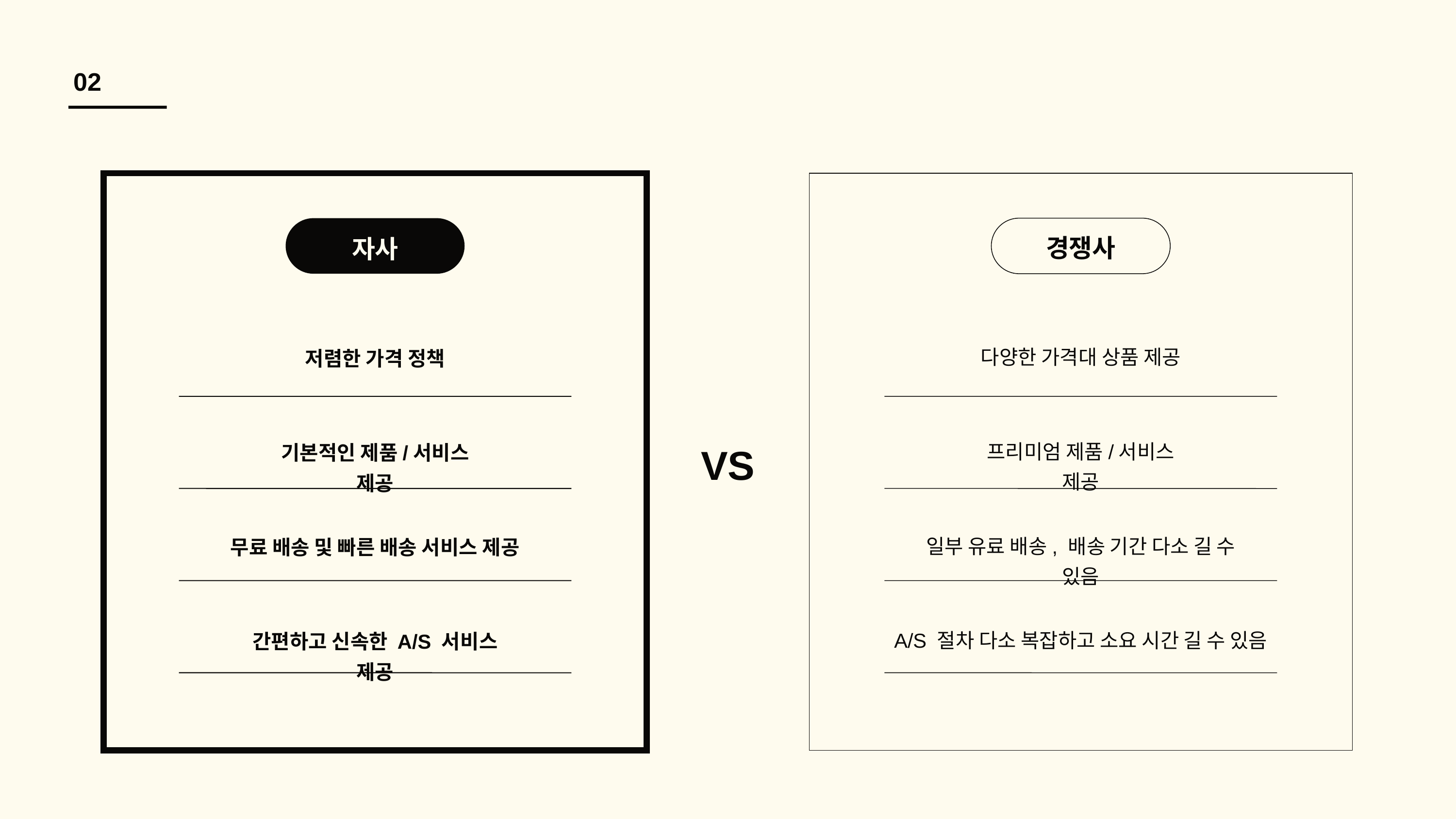

02

자사
저렴한 가격 정책

기본적인 제품/서비스 제공

무료 배송 및 빠른 배송 서비스 제공

간편하고 신속한 A/S 서비스 제공

경쟁사
다양한 가격대 상품 제공

VS
프리미엄 제품/서비스 제공

일부 유료 배송, 배송 기간 다소 길 수 있음

A/S 절차 다소 복잡하고 소요 시간 길 수 있음